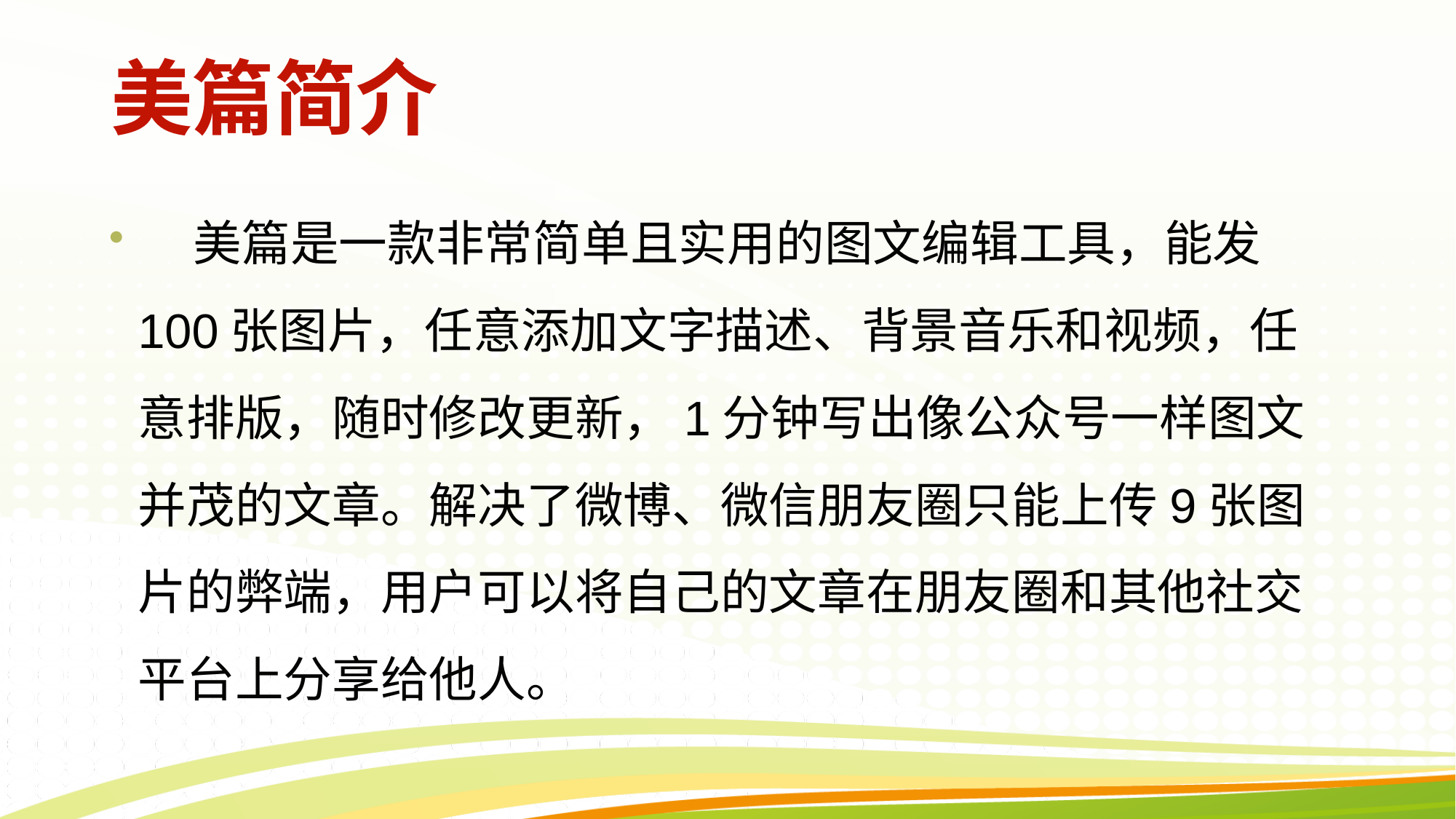

美篇简介
    美篇是一款非常简单且实用的图文编辑工具，能发100张图片，任意添加文字描述、背景音乐和视频，任意排版，随时修改更新，1分钟写出像公众号一样图文并茂的文章。解决了微博、微信朋友圈只能上传9张图片的弊端，用户可以将自己的文章在朋友圈和其他社交平台上分享给他人。